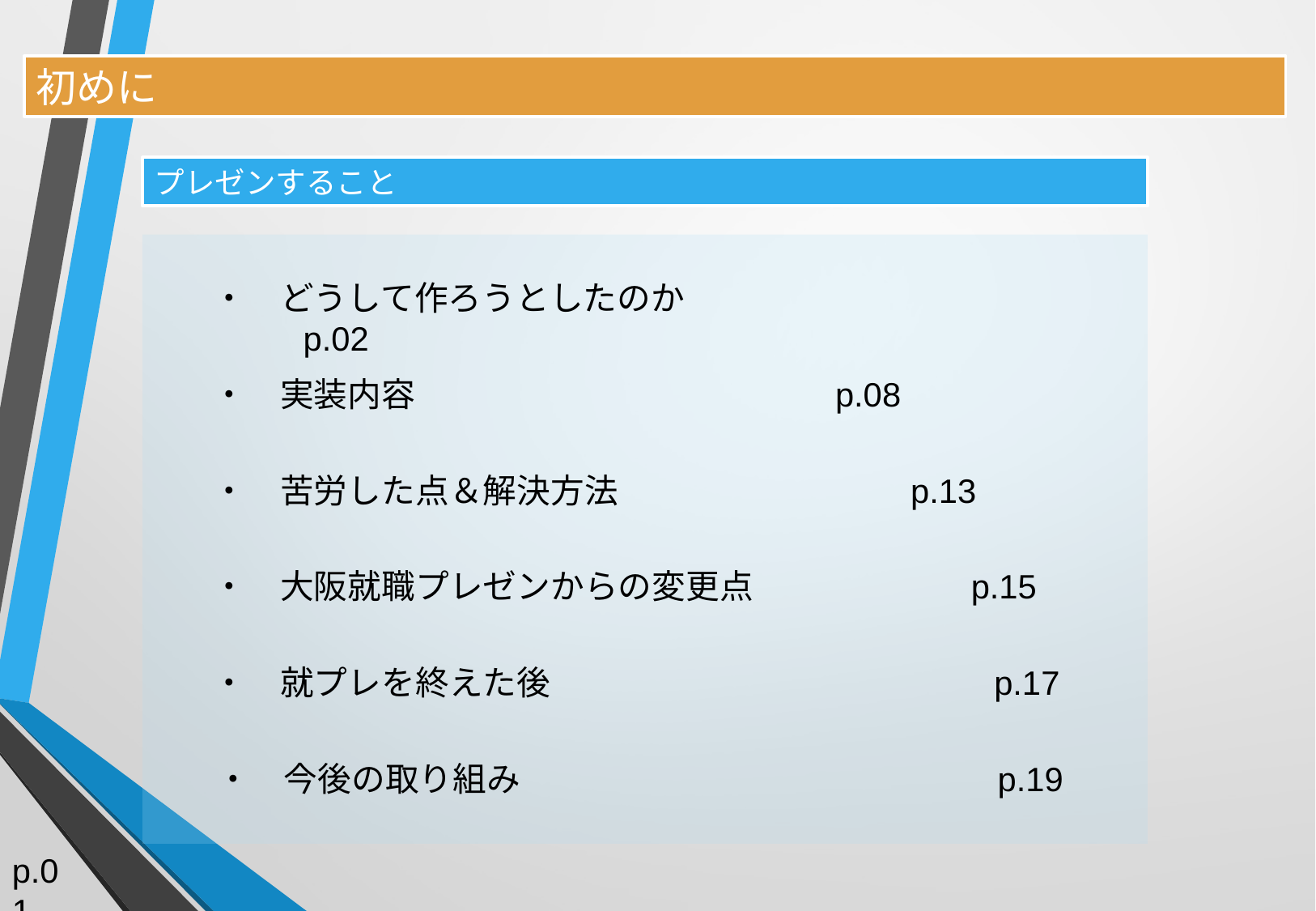

初めに
プレゼンすること

・　どうして作ろうとしたのか　　　　　　　　　　                  p.02
・　実装内容                                                       p.08
・　苦労した点＆解決方法                                      p.13
・　大阪就職プレゼンからの変更点                            p.15
・　就プレを終えた後				      p.17
・　今後の取り組み				      p.19
p.01